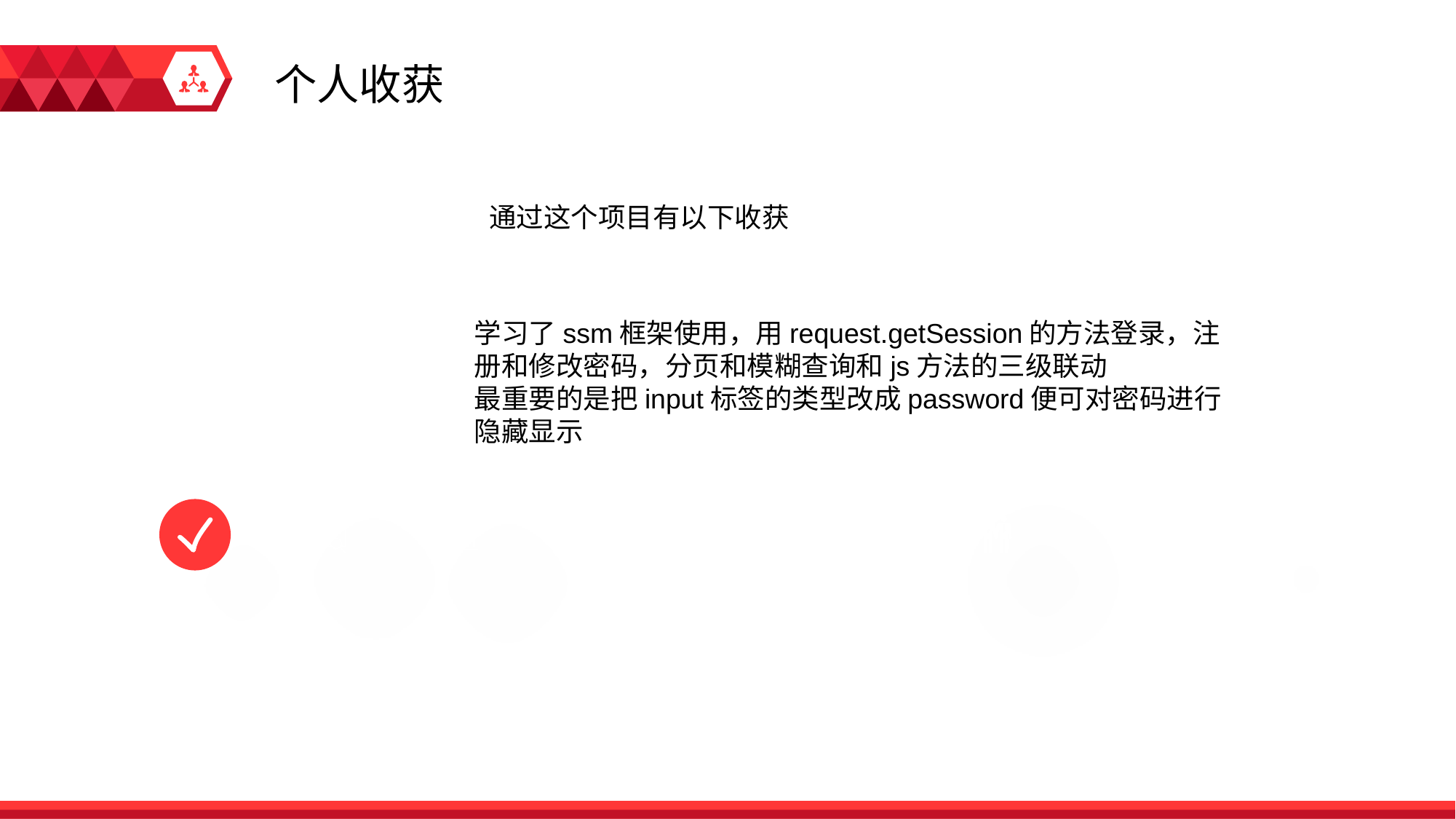

个人收获
通过这个项目有以下收获
学习了ssm框架使用，用request.getSession的方法登录，注册和修改密码，分页和模糊查询和js方法的三级联动
最重要的是把input标签的类型改成password便可对密码进行隐藏显示